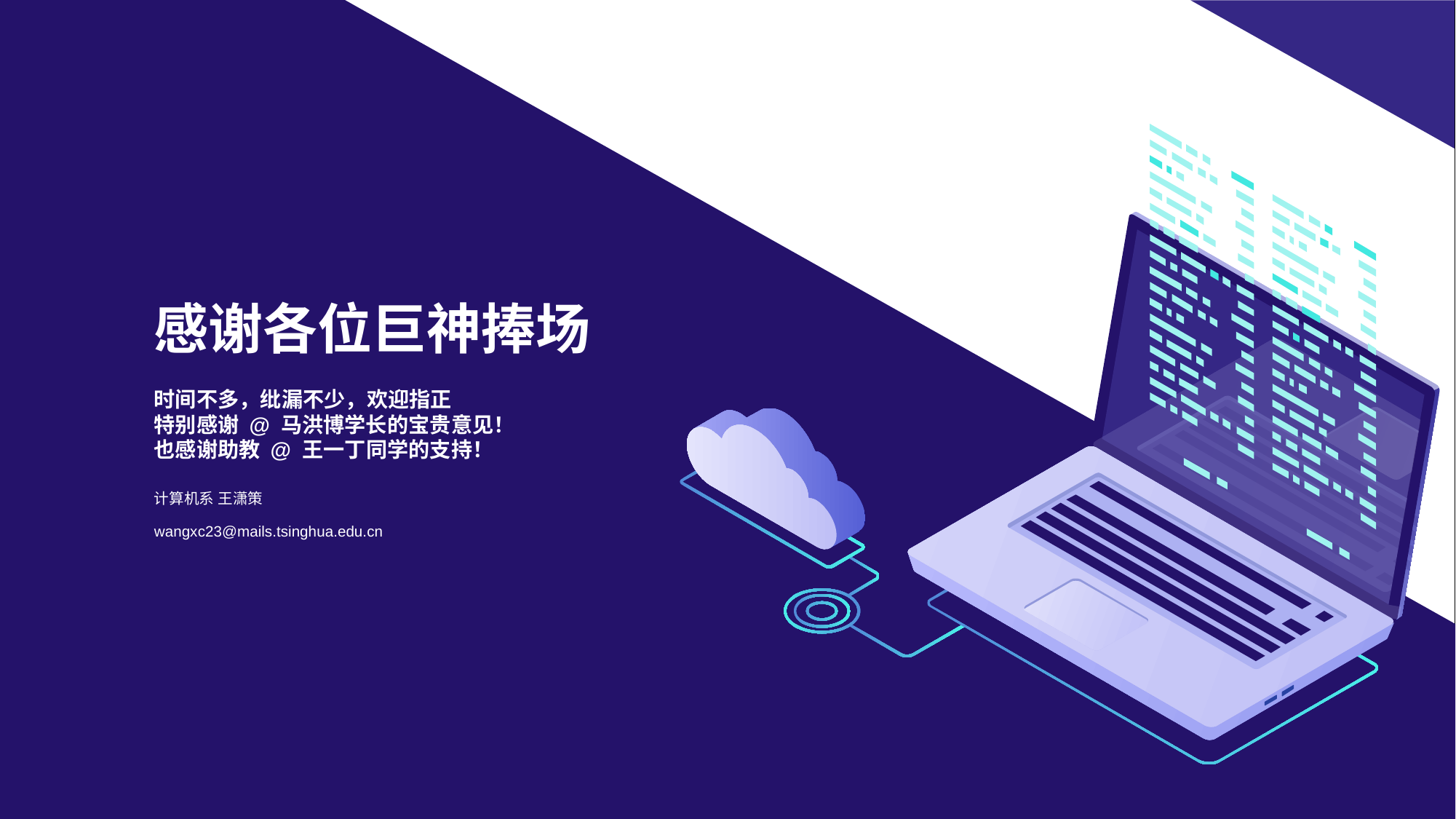

# 感谢各位巨神捧场 时间不多，纰漏不少，欢迎指正 特别感谢 @ 马洪博学长的宝贵意见！ 也感谢助教 @ 王一丁同学的支持！
计算机系 王潇策
wangxc23@mails.tsinghua.edu.cn